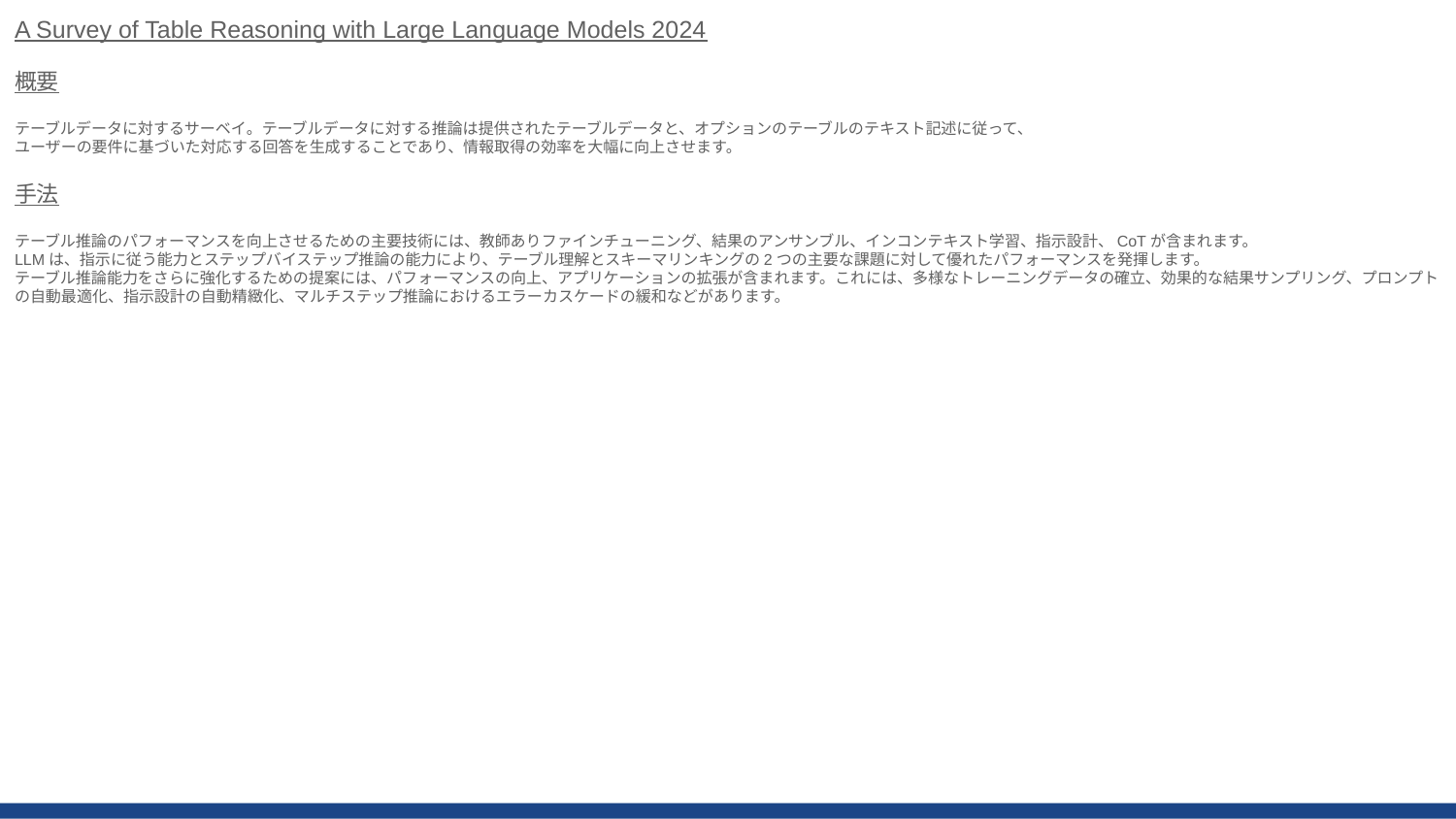

A Survey of Table Reasoning with Large Language Models 2024
概要
テーブルデータに対するサーベイ。テーブルデータに対する推論は提供されたテーブルデータと、オプションのテーブルのテキスト記述に従って、
ユーザーの要件に基づいた対応する回答を生成することであり、情報取得の効率を大幅に向上させます。
手法
テーブル推論のパフォーマンスを向上させるための主要技術には、教師ありファインチューニング、結果のアンサンブル、インコンテキスト学習、指示設計、CoTが含まれます。
LLMは、指示に従う能力とステップバイステップ推論の能力により、テーブル理解とスキーマリンキングの2つの主要な課題に対して優れたパフォーマンスを発揮します。
テーブル推論能力をさらに強化するための提案には、パフォーマンスの向上、アプリケーションの拡張が含まれます。これには、多様なトレーニングデータの確立、効果的な結果サンプリング、プロンプトの自動最適化、指示設計の自動精緻化、マルチステップ推論におけるエラーカスケードの緩和などがあります。